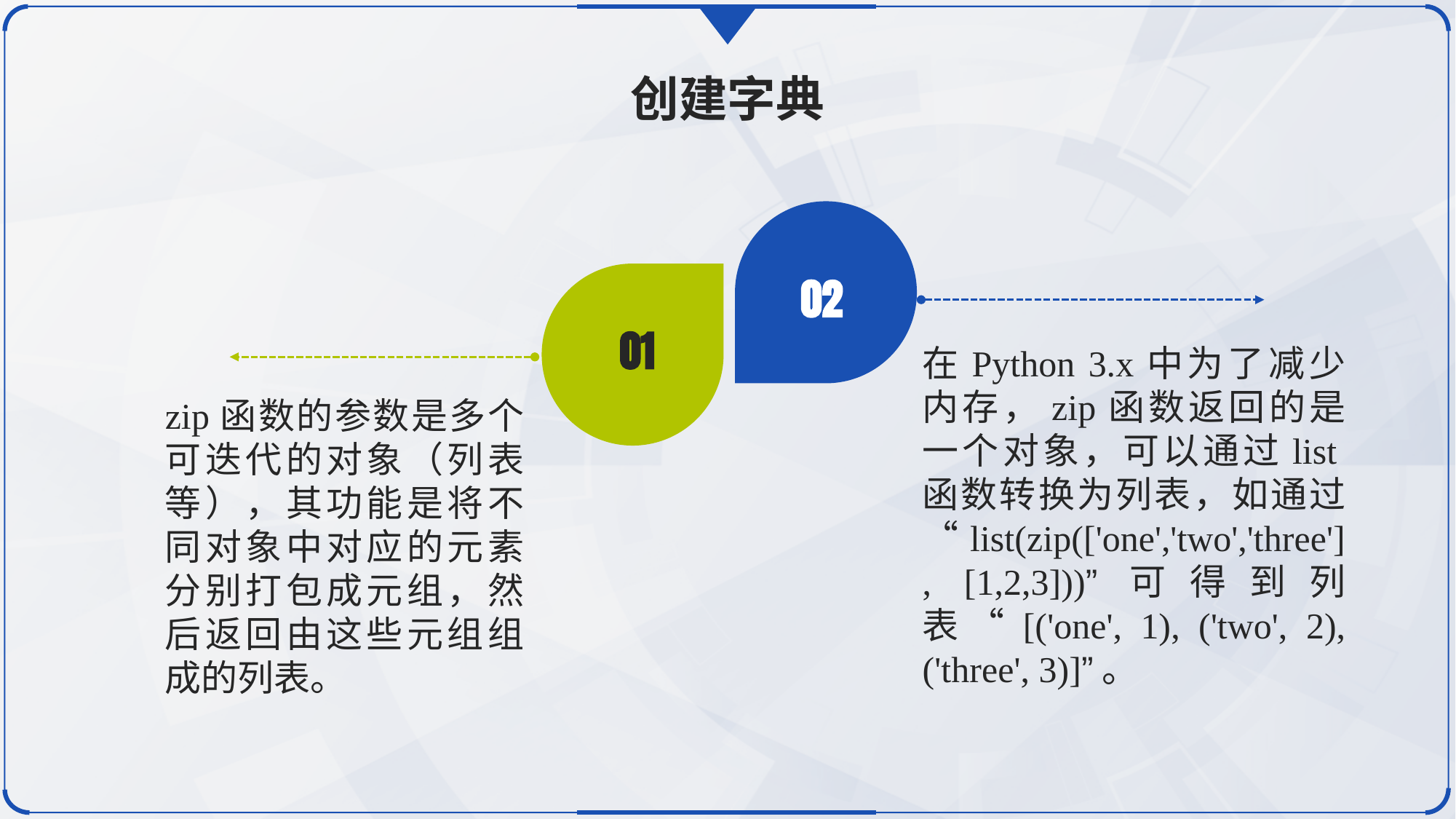

创建字典

02

01
在Python 3.x中为了减少内存，zip函数返回的是一个对象，可以通过list函数转换为列表，如通过“list(zip(['one','two','three'], [1,2,3]))”可得到列表“[('one', 1), ('two', 2), ('three', 3)]”。
zip函数的参数是多个可迭代的对象（列表等），其功能是将不同对象中对应的元素分别打包成元组，然后返回由这些元组组成的列表。